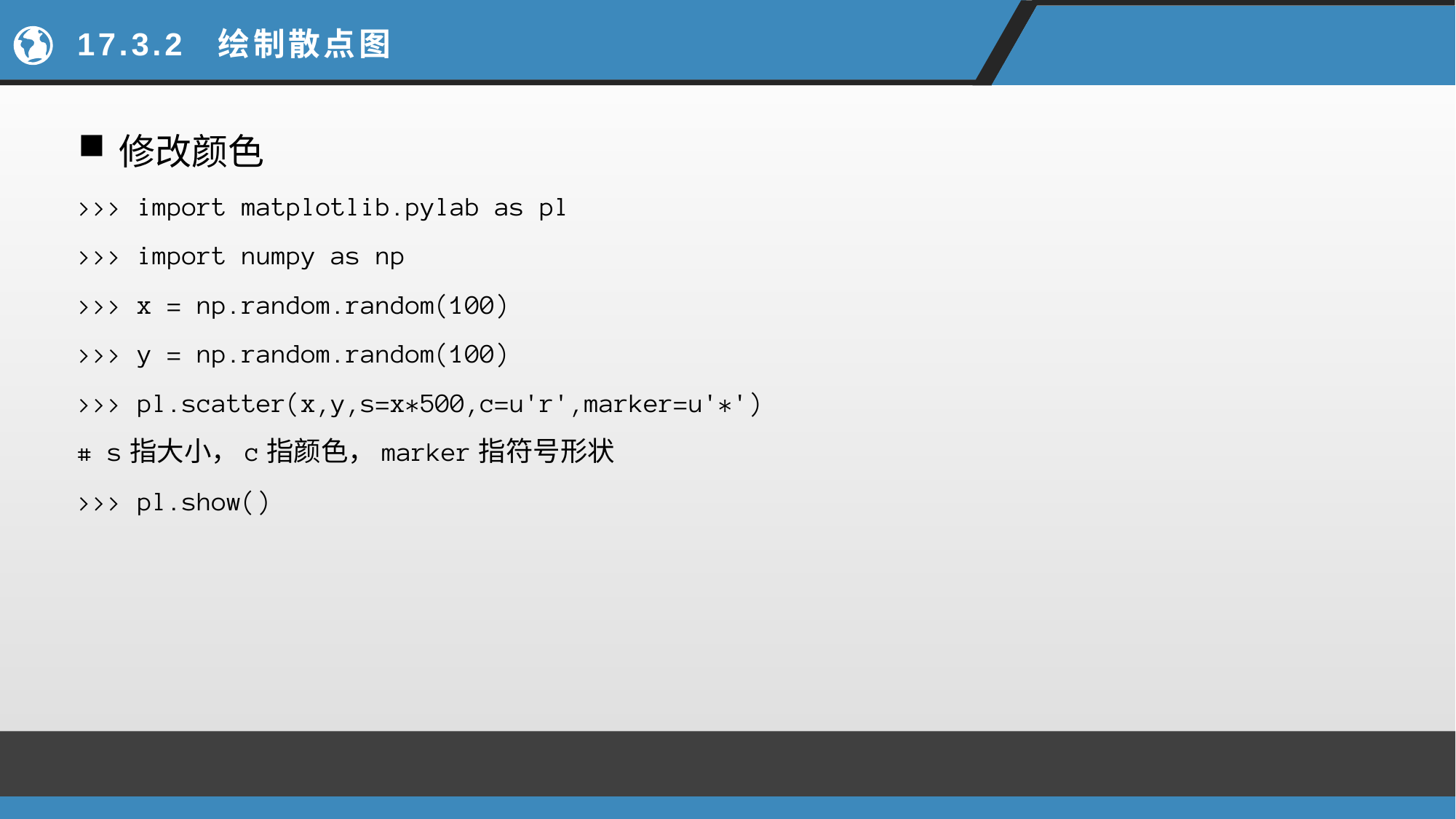

# 17.3.2  绘制散点图

修改颜色
>>> import matplotlib.pylab as pl
>>> import numpy as np
>>> x = np.random.random(100)
>>> y = np.random.random(100)
>>> pl.scatter(x,y,s=x*500,c=u'r',marker=u'*')
# s指大小，c指颜色，marker指符号形状
>>> pl.show()